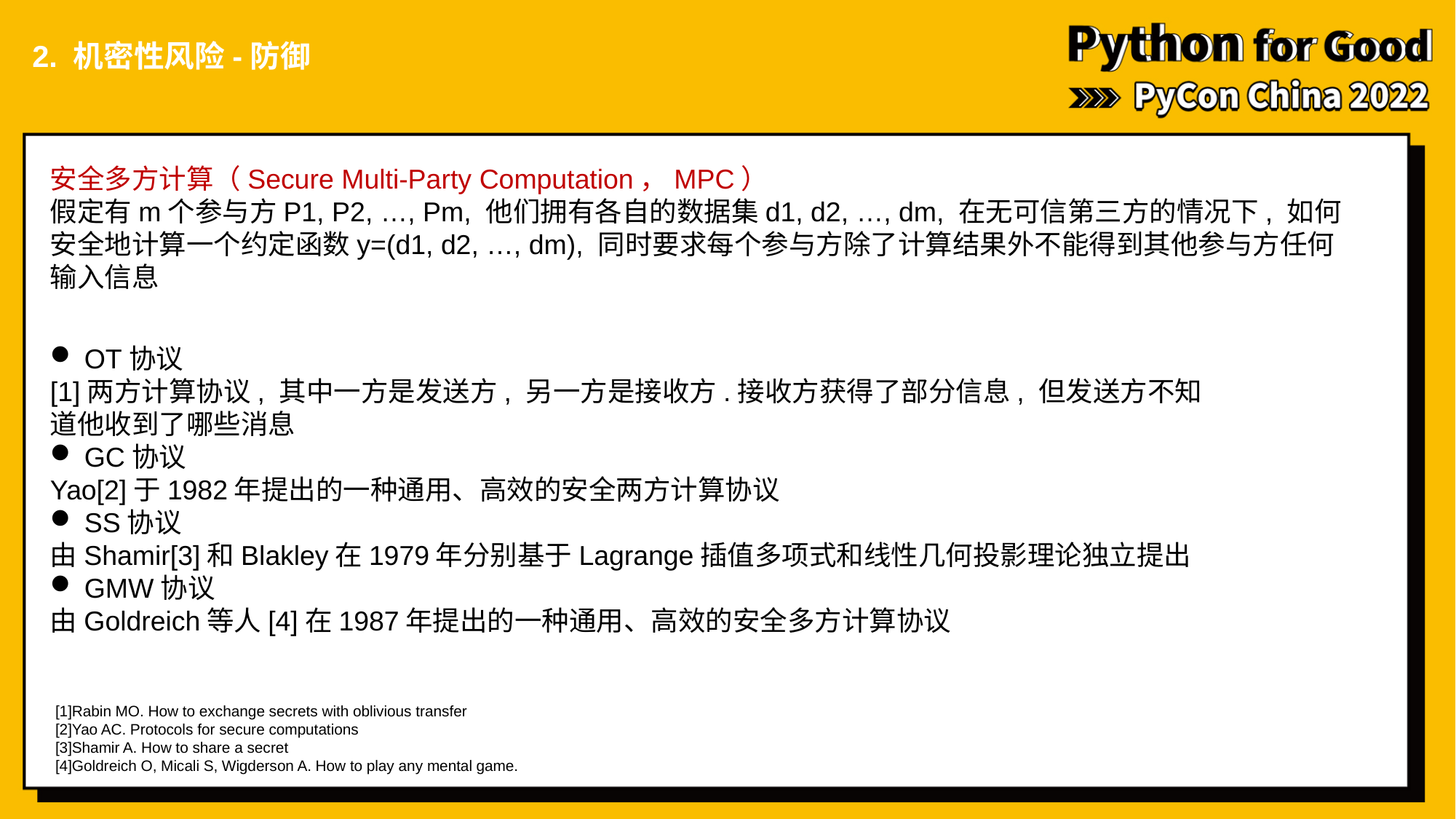

2. 机密性风险-防御
安全多方计算（Secure Multi-Party Computation，MPC）
假定有m个参与方P1, P2, …, Pm, 他们拥有各自的数据集d1, d2, …, dm, 在无可信第三方的情况下, 如何安全地计算一个约定函数y=(d1, d2, …, dm), 同时要求每个参与方除了计算结果外不能得到其他参与方任何输入信息
OT协议
[1]两方计算协议, 其中一方是发送方, 另一方是接收方.接收方获得了部分信息, 但发送方不知道他收到了哪些消息
GC协议
Yao[2]于1982年提出的一种通用、高效的安全两方计算协议
SS协议
由Shamir[3]和Blakley在1979年分别基于Lagrange插值多项式和线性几何投影理论独立提出
GMW协议
由Goldreich等人[4]在1987年提出的一种通用、高效的安全多方计算协议
[1]Rabin MO. How to exchange secrets with oblivious transfer
[2]Yao AC. Protocols for secure computations
[3]Shamir A. How to share a secret
[4]Goldreich O, Micali S, Wigderson A. How to play any mental game.
15